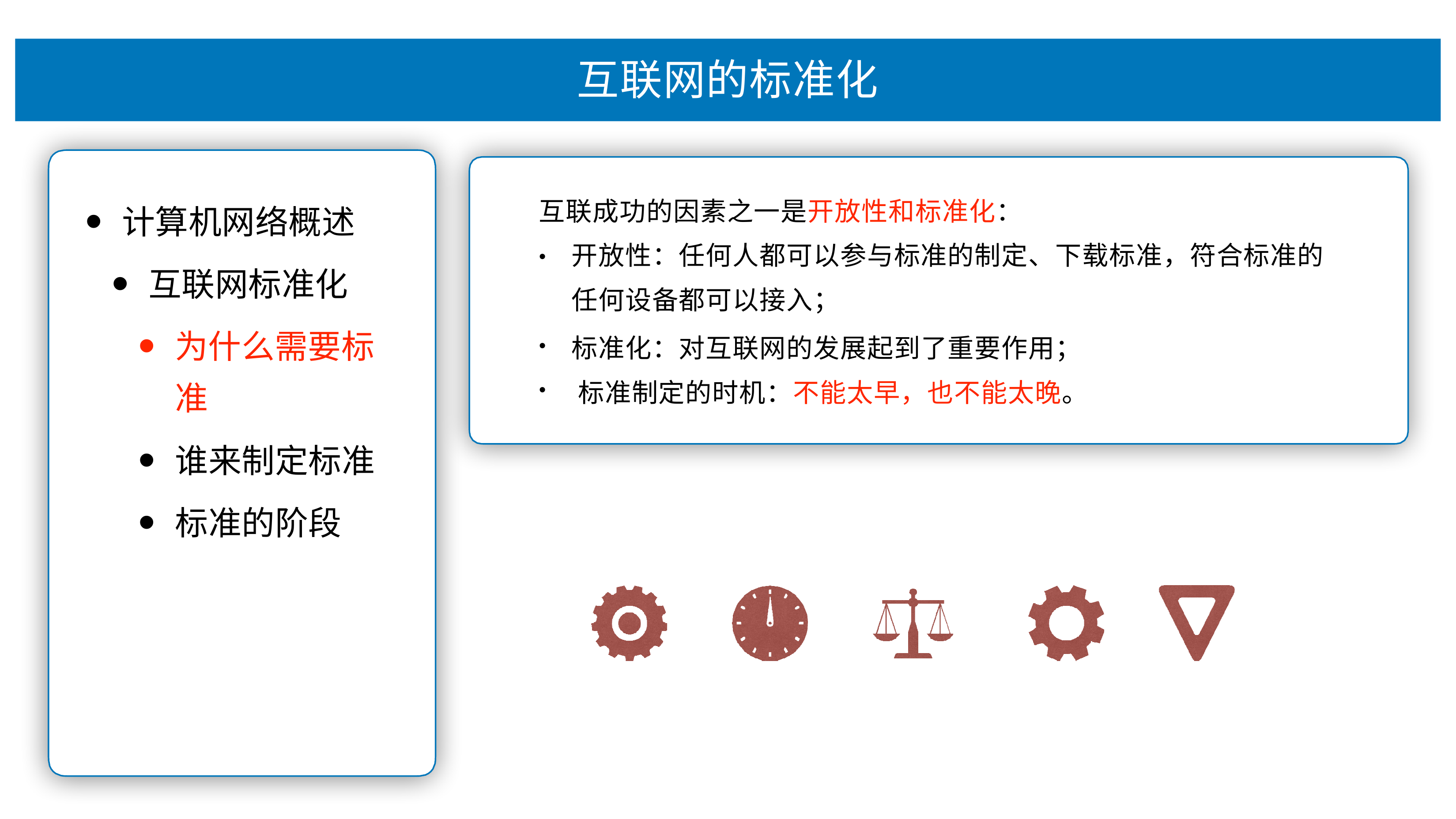

# 互联⽹的标准化

互联成功的因素之⼀是开放性和标准化：
计算机⽹络概述
互联⽹标准化
为什么需要标 准
谁来制定标准
标准的阶段
开放性：任何⼈都可以参与标准的制定、下载标准，符合标准的 任何设备都可以接⼊；
标准化：对互联⽹的发展起到了重要作⽤；  标准制定的时机：不能太早，也不能太晚。
•
•
•